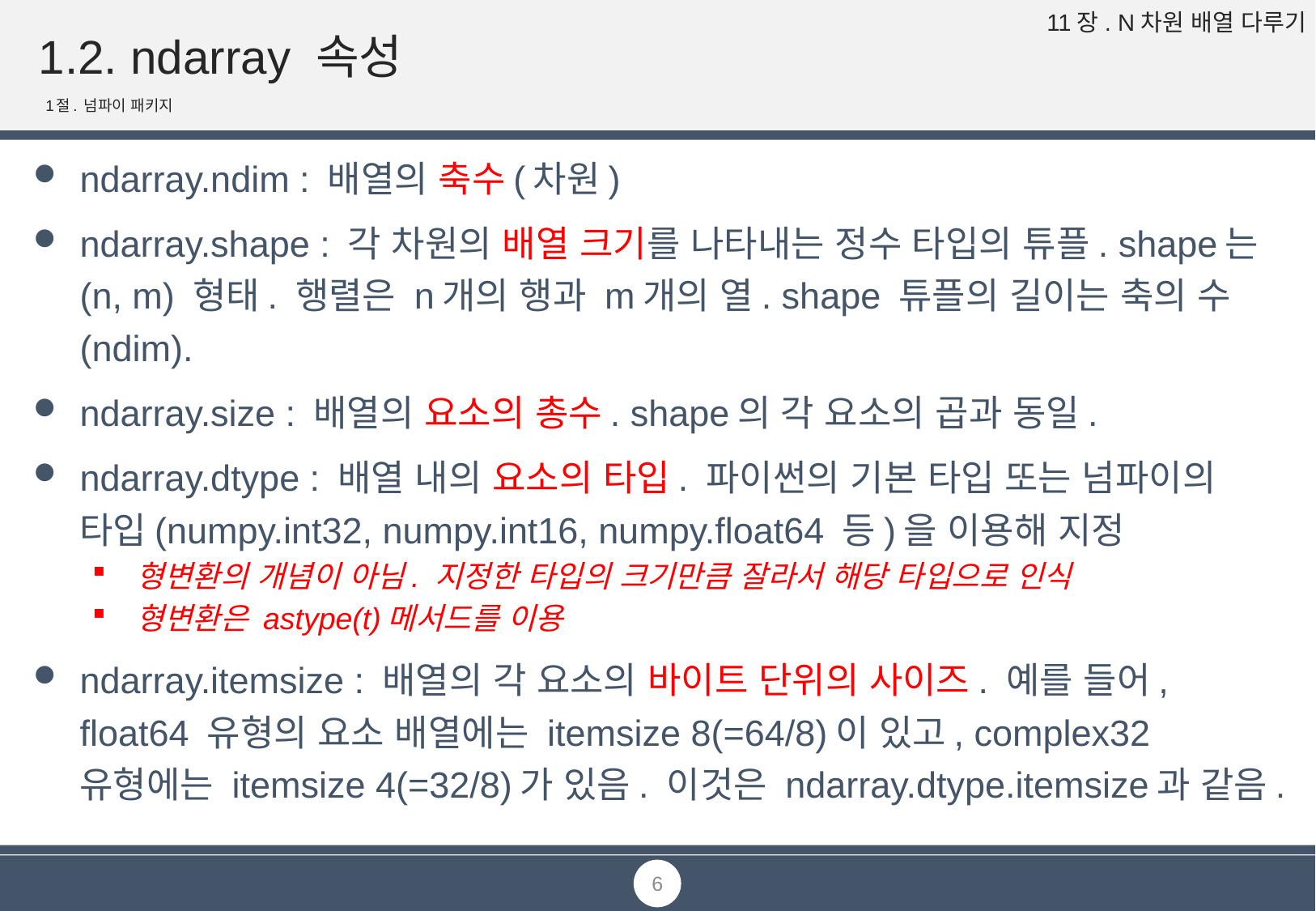

# 1.2. ndarray 속성
1절. 넘파이 패키지
ndarray.ndim : 배열의 축수(차원)
ndarray.shape : 각 차원의 배열 크기를 나타내는 정수 타입의 튜플. shape는 (n, m) 형태. 행렬은 n개의 행과 m개의 열. shape 튜플의 길이는 축의 수(ndim).
ndarray.size : 배열의 요소의 총수. shape의 각 요소의 곱과 동일.
ndarray.dtype : 배열 내의 요소의 타입. 파이썬의 기본 타입 또는 넘파이의 타입(numpy.int32, numpy.int16, numpy.float64 등)을 이용해 지정
형변환의 개념이 아님. 지정한 타입의 크기만큼 잘라서 해당 타입으로 인식
형변환은 astype(t)메서드를 이용
ndarray.itemsize : 배열의 각 요소의 바이트 단위의 사이즈. 예를 들어, float64 유형의 요소 배열에는 itemsize 8(=64/8)이 있고, complex32 유형에는 itemsize 4(=32/8)가 있음. 이것은 ndarray.dtype.itemsize과 같음.
6